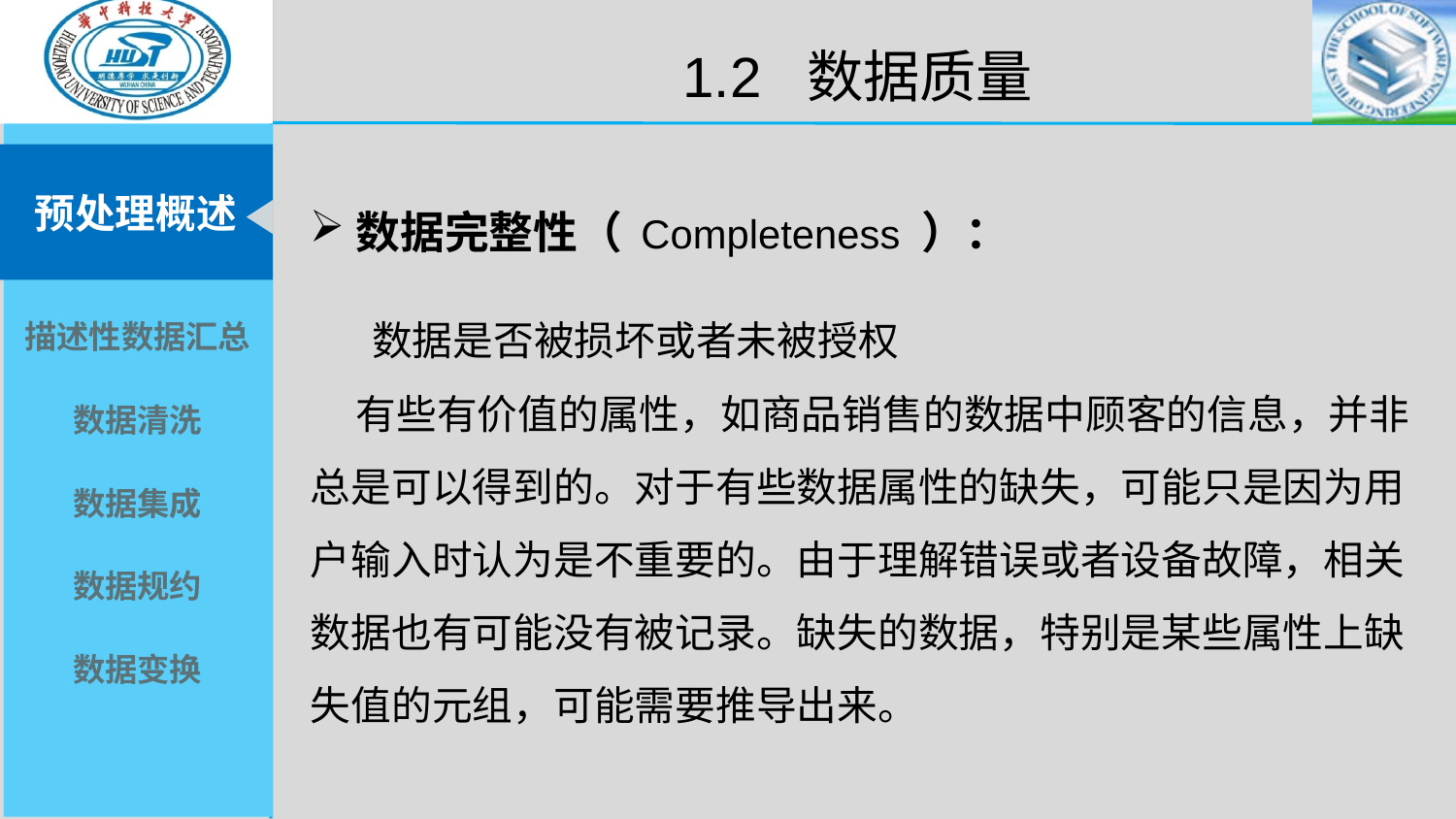

1.2  数据质量
数据完整性（ Completeness ）：
     数据是否被损坏或者未被授权
    有些有价值的属性，如商品销售的数据中顾客的信息，并非总是可以得到的。对于有些数据属性的缺失，可能只是因为用户输入时认为是不重要的。由于理解错误或者设备故障，相关数据也有可能没有被记录。缺失的数据，特别是某些属性上缺失值的元组，可能需要推导出来。